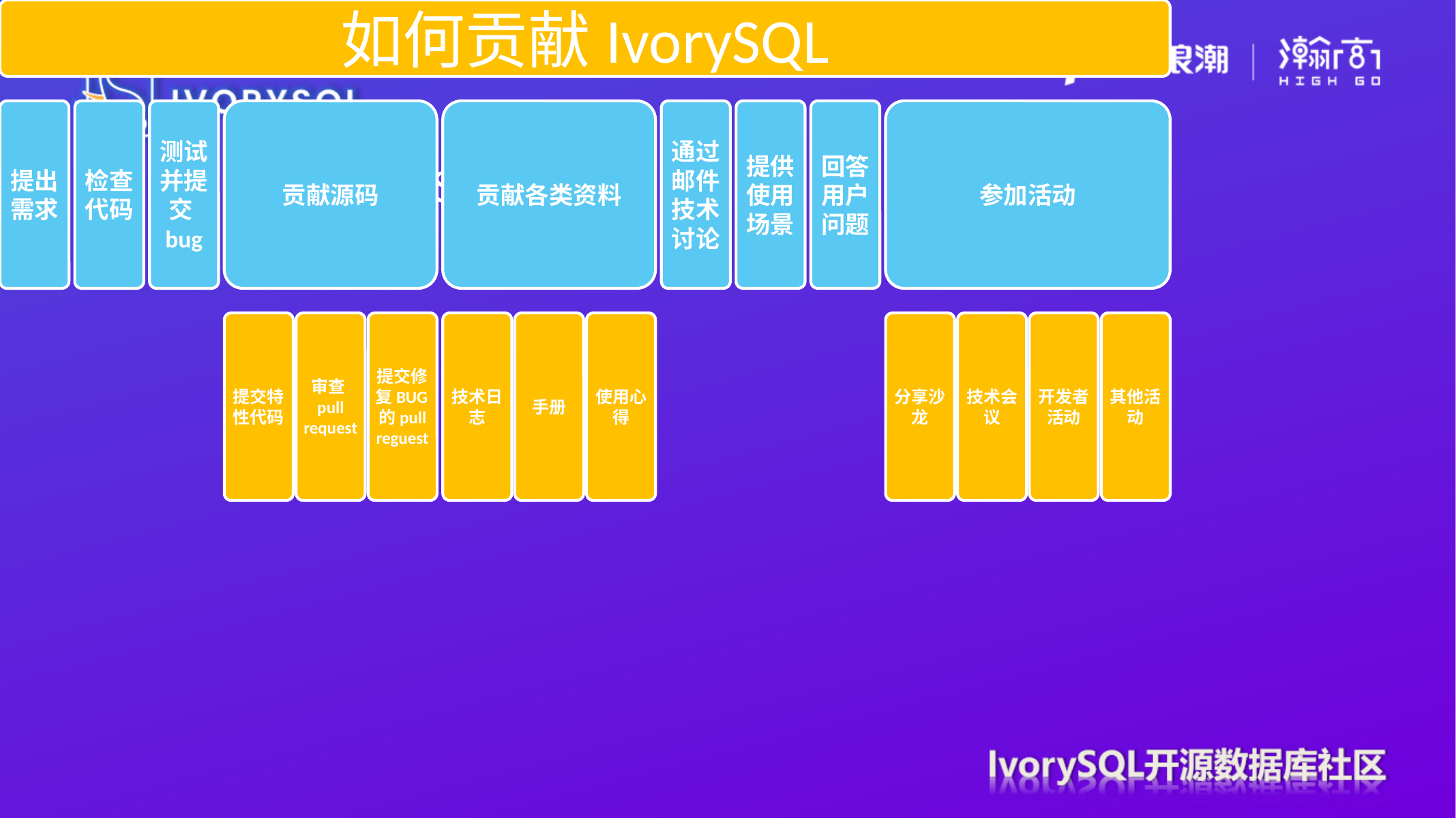

贡献IvorySQL

如何贡献IvorySQL
提出需求
检查代码
测试并提交bug
贡献源码
提交特性代码
审查pull request
提交修复BUG的pull reguest
贡献各类资料
技术日志
手册
使用心得
通过邮件技术讨论
提供使用场景
回答用户问题
参加活动
分享沙龙
技术会议
开发者活动
其他活动